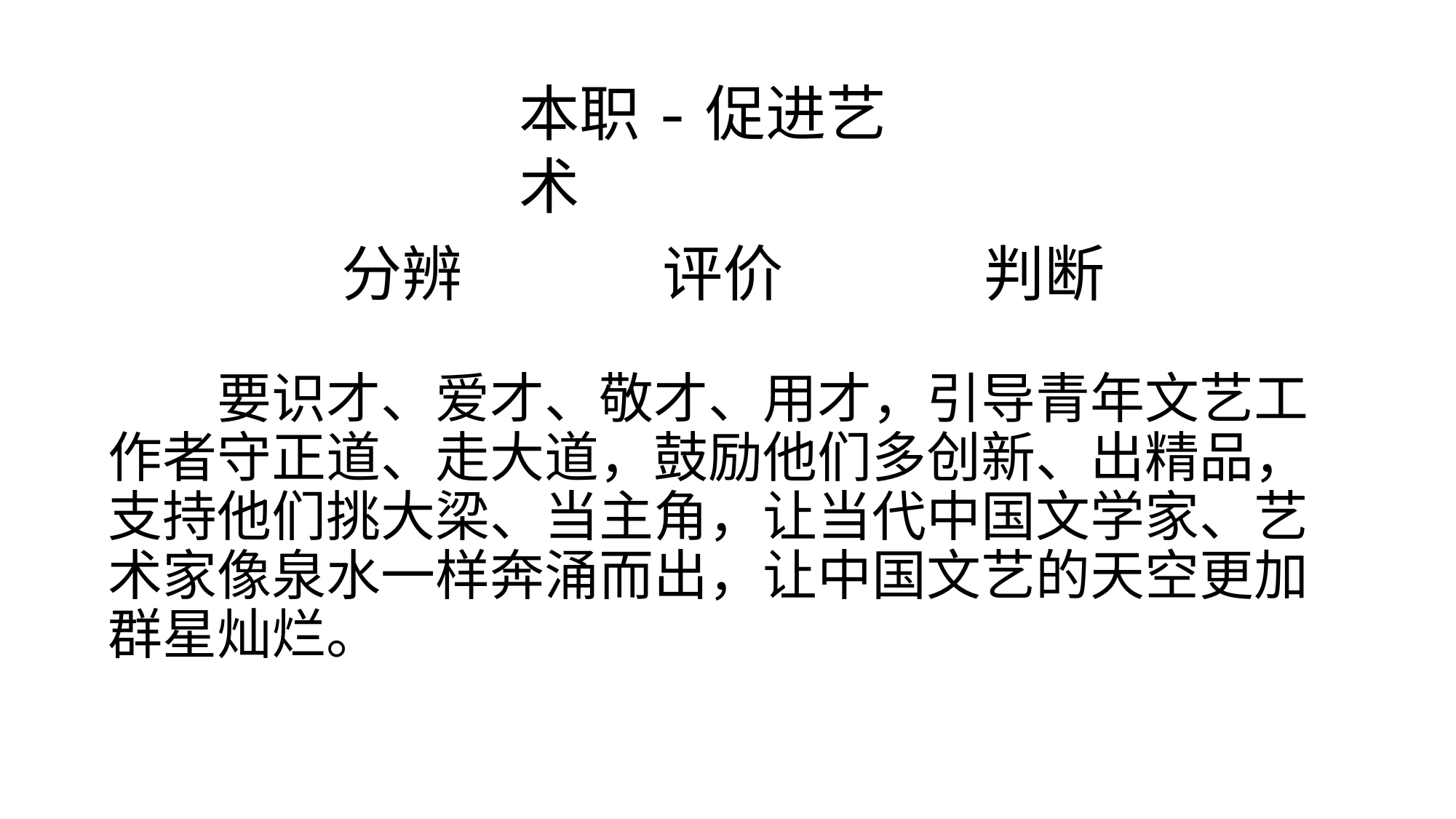

本职-促进艺术
分辨
评价
判断
	要识才、爱才、敬才、用才，引导青年文艺工作者守正道、走大道，鼓励他们多创新、出精品，支持他们挑大梁、当主角，让当代中国文学家、艺术家像泉水一样奔涌而出，让中国文艺的天空更加群星灿烂。